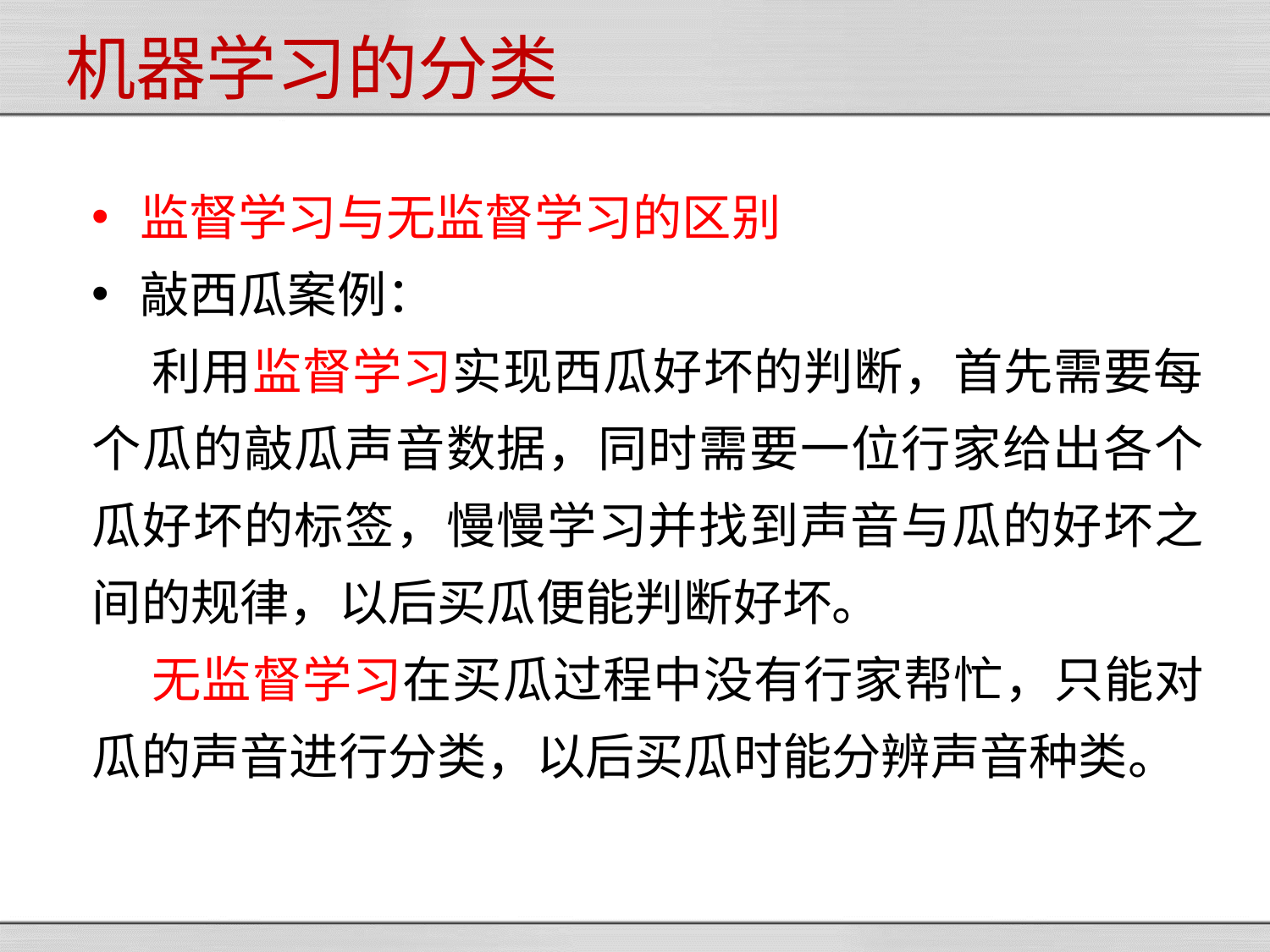

#
机器学习的分类
监督学习与无监督学习的区别
敲西瓜案例：
    利用监督学习实现西瓜好坏的判断，首先需要每个瓜的敲瓜声音数据，同时需要一位行家给出各个瓜好坏的标签，慢慢学习并找到声音与瓜的好坏之间的规律，以后买瓜便能判断好坏。
    无监督学习在买瓜过程中没有行家帮忙，只能对瓜的声音进行分类，以后买瓜时能分辨声音种类。